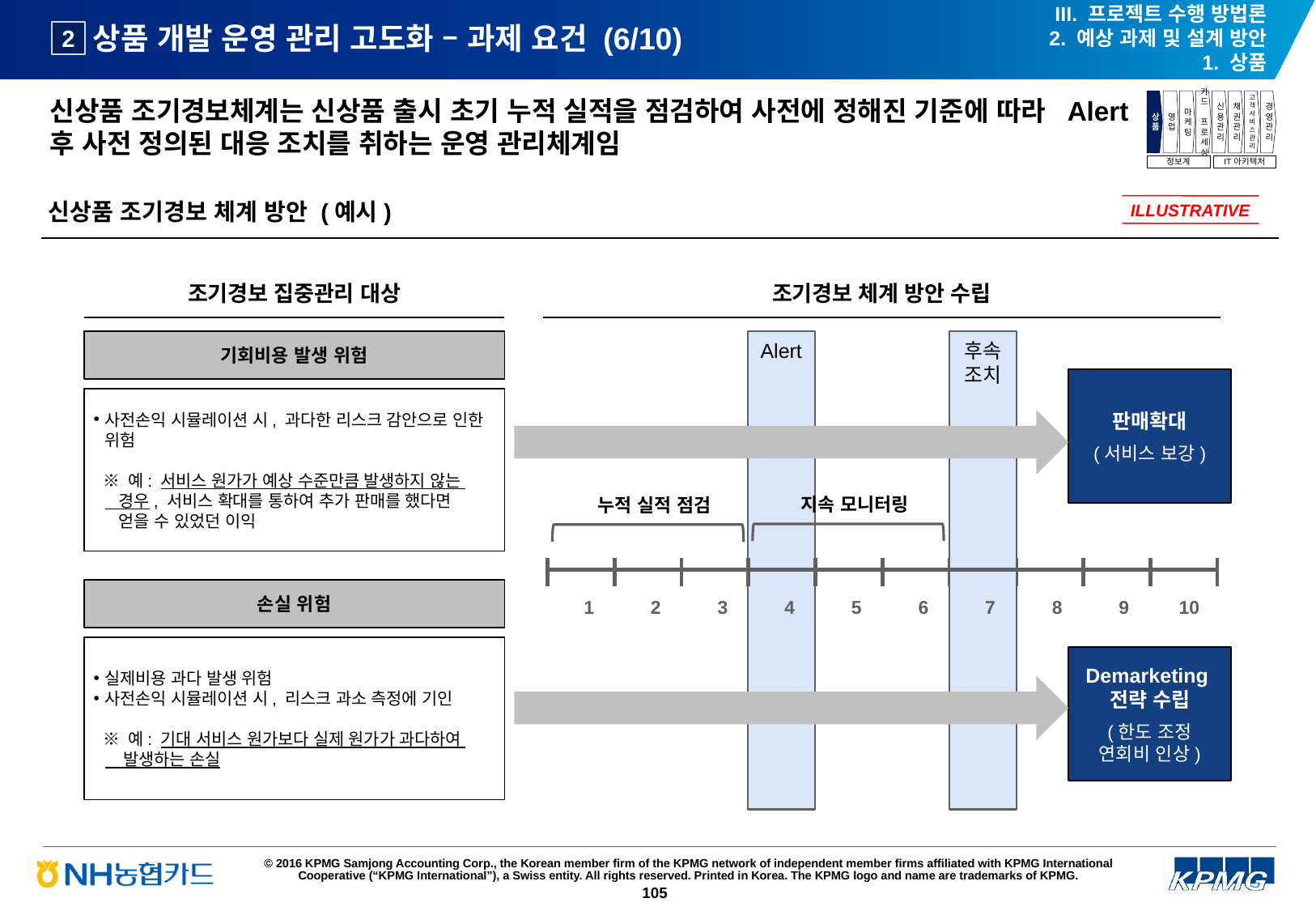

III. 프로젝트 수행 방법론
2. 예상 과제 및 설계 방안
1. 상품
# 상품 개발 운영 관리 고도화 – 과제 요건 (6/10)
2
신상품 조기경보체계는 신상품 출시 초기 누적 실적을 점검하여 사전에 정해진 기준에 따라  Alert 후 사전 정의된 대응 조치를 취하는 운영 관리체계임

상품
영업
마케팅
카드
프로세싱
신용관리
채권관리
고객서비스관리
경영관리
정보계
IT아키텍처
신상품 조기경보 체계 방안 (예시)
ILLUSTRATIVE
조기경보 집중관리 대상
조기경보 체계 방안 수립
기회비용 발생 위험
Alert
후속
조치
판매확대
(서비스 보강)
사전손익 시뮬레이션 시, 과다한 리스크 감안으로 인한 위험

  ※ 예: 서비스 원가가 예상 수준만큼 발생하지 않는
   경우, 서비스 확대를 통하여 추가 판매를 했다면
   얻을 수 있었던 이익

지속 모니터링
누적 실적 점검
손실 위험
1
2
3
4
5
6
7
8
9
10
실제비용 과다 발생 위험
사전손익 시뮬레이션 시, 리스크 과소 측정에 기인

  ※ 예: 기대 서비스 원가보다 실제 원가가 과다하여
    발생하는 손실
Demarketing
전략 수립
(한도 조정
연회비 인상)